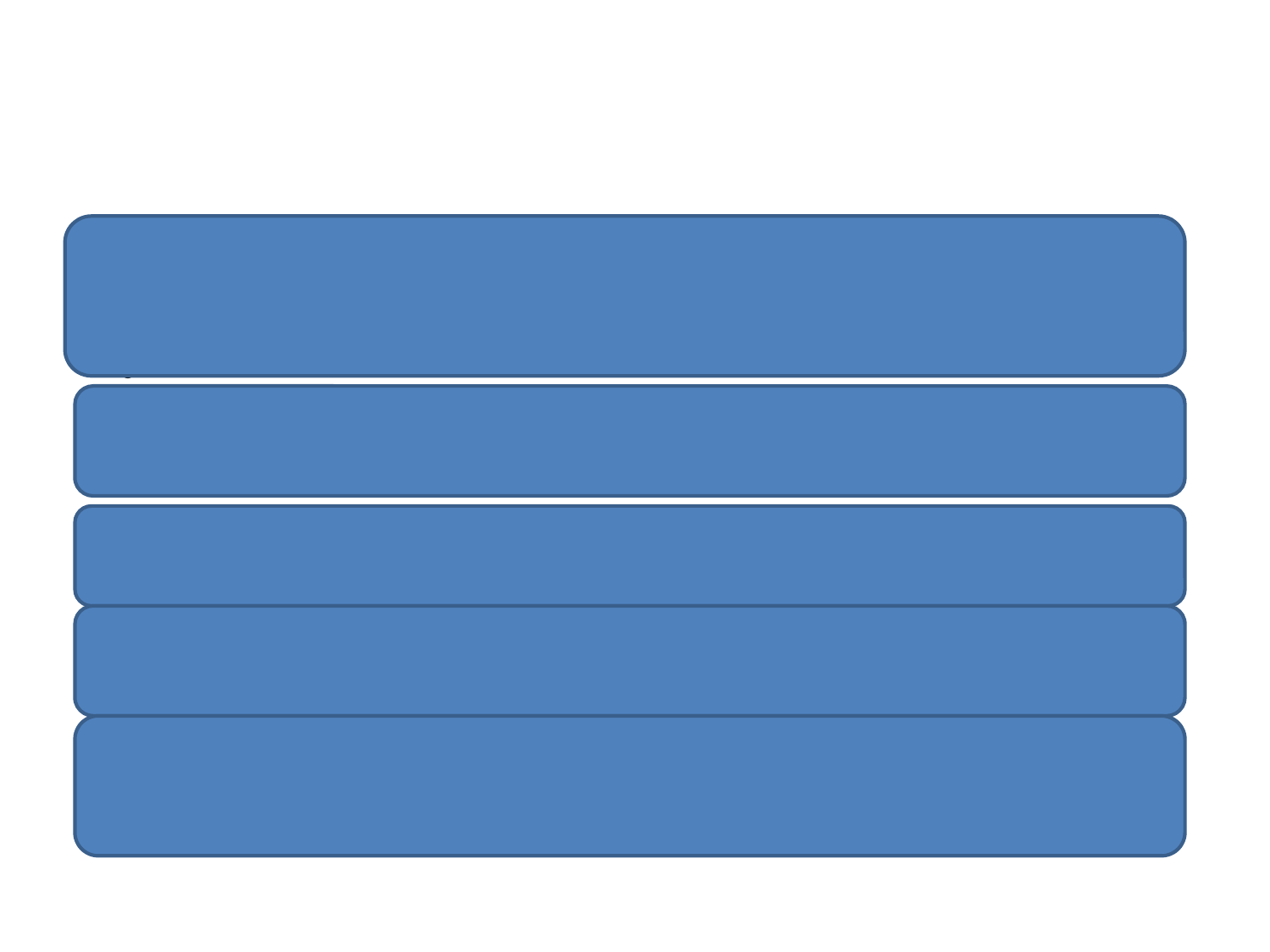

#

６．実験（じっけん）に新（あたら）しい技術（ぎじゅつ）を使（つか）うかどうか決（き）めなければならない。
７．AがBより長（なが）いかどうか測定（そくてい）している。
８．どの方法（ほうほう）が最（もっと）も効果的（こうかてき）か調（しら）べる。
９．どのように計算（けいさん）したらいいかまったくわからない。
10．それが正（ただ）しい結果（けっか）かどうか確（たし）かめてほしい。